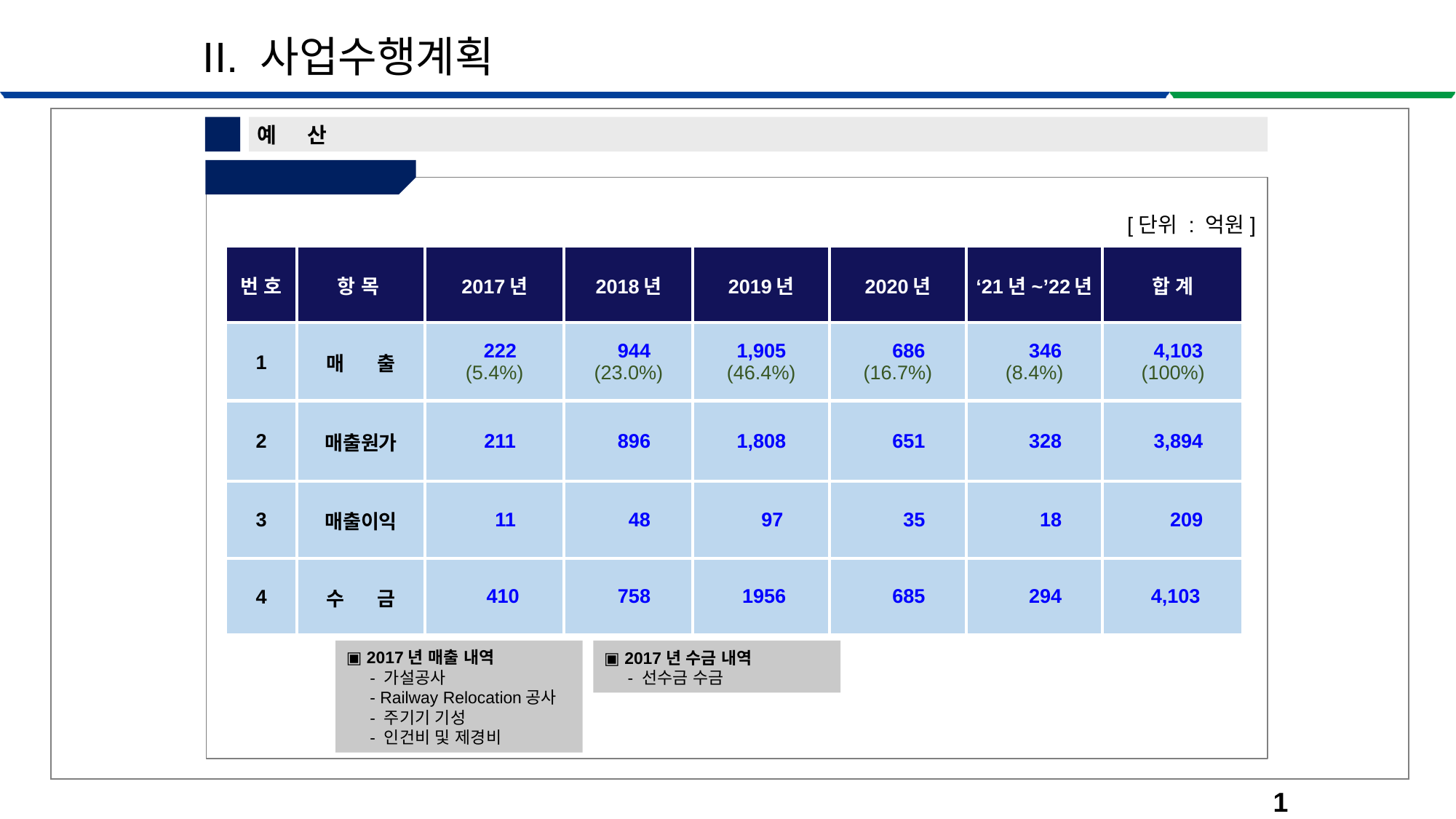

II. 사업수행계획
2
예     산
③ 매출

[단위 : 억원]
| 번 호 | 항 목 | 2017년 | 2018년 | 2019년 | 2020년 | ‘21년~’22년 | 합 계 |
| --- | --- | --- | --- | --- | --- | --- | --- |
| 1 | 매 출 | 222 (5.4%) | 944 (23.0%) | 1,905 (46.4%) | 686 (16.7%) | 346 (8.4%) | 4,103 (100%) |
| 2 | 매출원가 | 211 | 896 | 1,808 | 651 | 328 | 3,894 |
| 3 | 매출이익 | 11 | 48 | 97 | 35 | 18 | 209 |
| 4 | 수 금 | 410 | 758 | 1956 | 685 | 294 | 4,103 |
▣ 2017년 매출 내역
     - 가설공사
     - Railway Relocation공사
     - 주기기 기성
     - 인건비 및 제경비
▣ 2017년 수금 내역
     - 선수금 수금
17